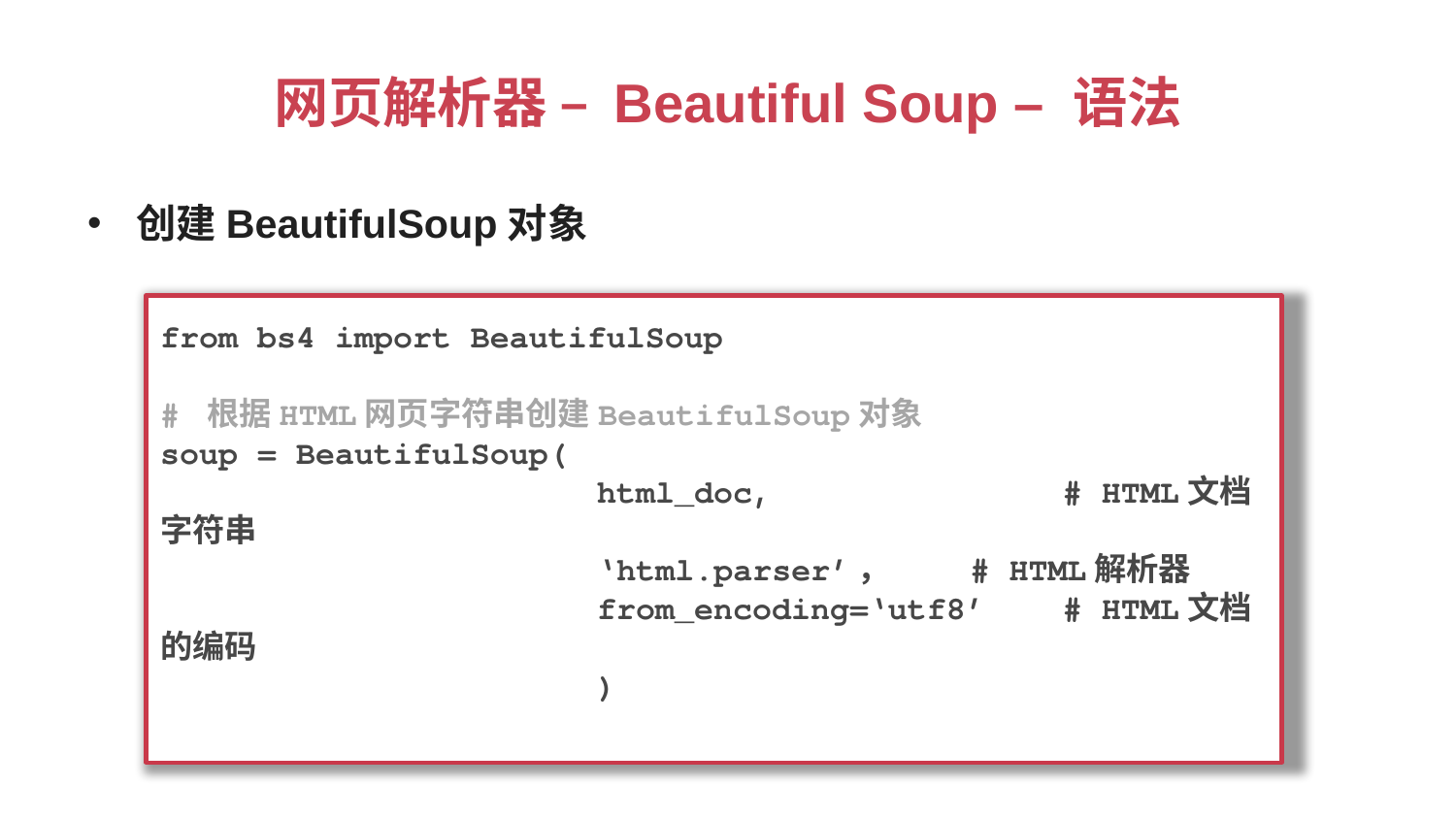

# 网页解析器 – Beautiful Soup – 语法
创建BeautifulSoup对象
from bs4 import BeautifulSoup

# 根据HTML网页字符串创建BeautifulSoup对象
soup = BeautifulSoup(
			html_doc,               # HTML文档字符串
			‘html.parser’，          # HTML解析器
			from_encoding=‘utf8’    # HTML文档的编码
			)